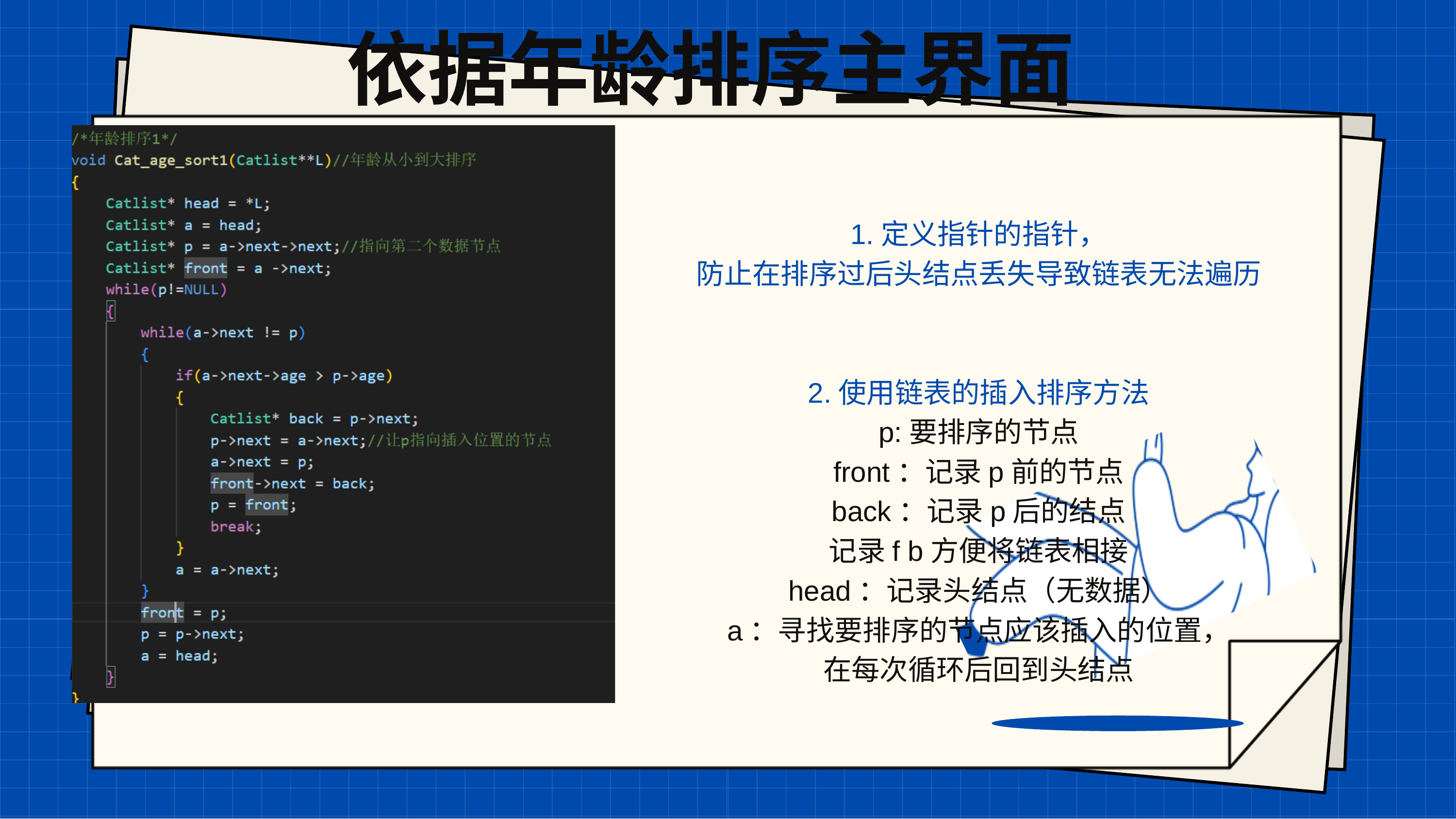

依据年龄排序主界面

1.定义指针的指针，
防止在排序过后头结点丢失导致链表无法遍历

2.使用链表的插入排序方法
p:要排序的节点
front：记录p前的节点
back：记录p后的结点
记录f b方便将链表相接
head：记录头结点（无数据）
a：寻找要排序的节点应该插入的位置，
在每次循环后回到头结点